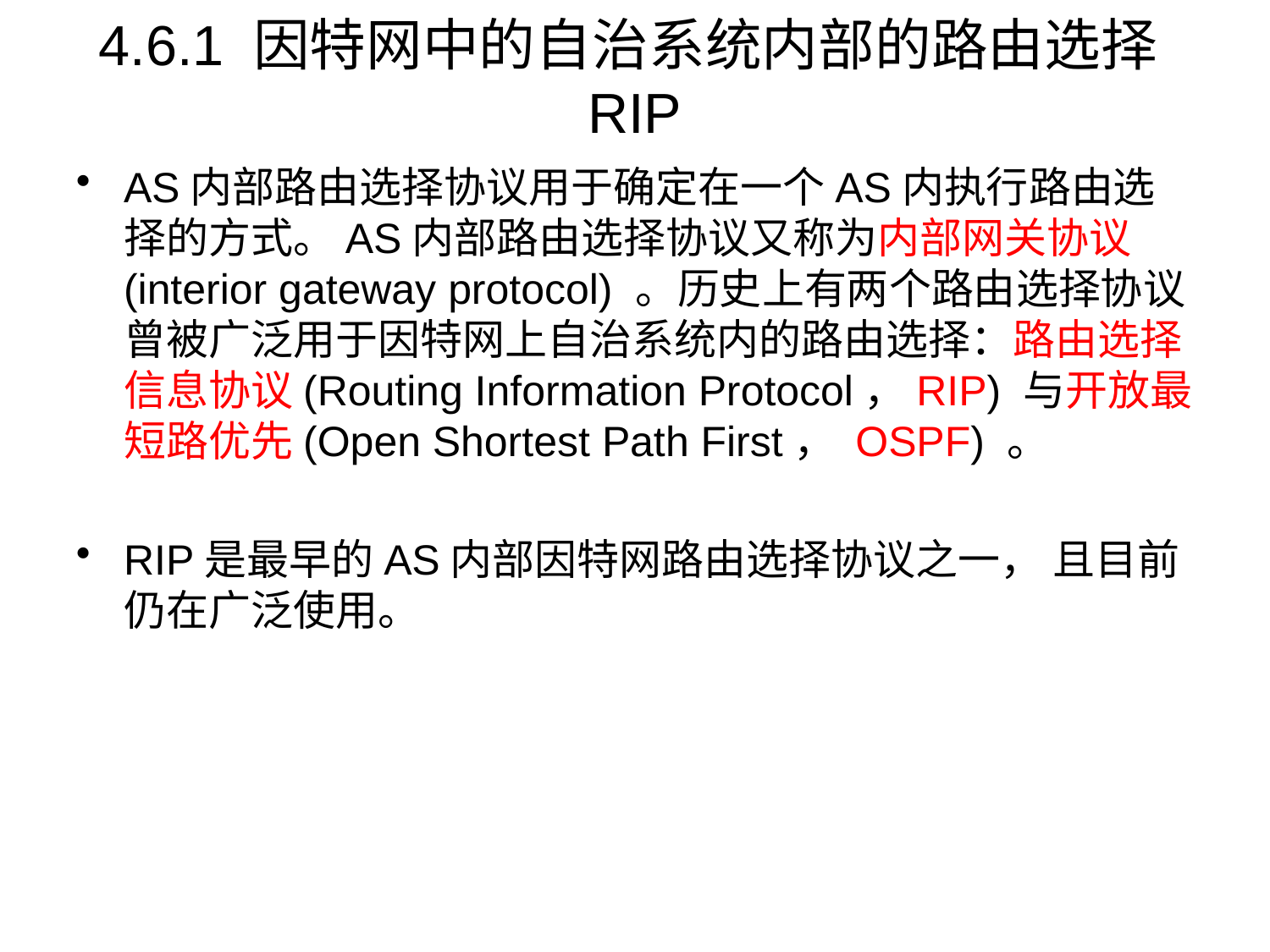

# 4.6.1 因特网中的自治系统内部的路由选择RIP
AS内部路由选择协议用于确定在一个AS内执行路由选择的方式。AS内部路由选择协议又称为内部网关协议(interior gateway protocol) 。历史上有两个路由选择协议曾被广泛用于因特网上自治系统内的路由选择：路由选择信息协议(Routing Information Protocol，RIP) 与开放最短路优先(Open Shortest Path First， OSPF) 。

RIP是最早的AS内部因特网路由选择协议之一， 且目前仍在广泛使用。